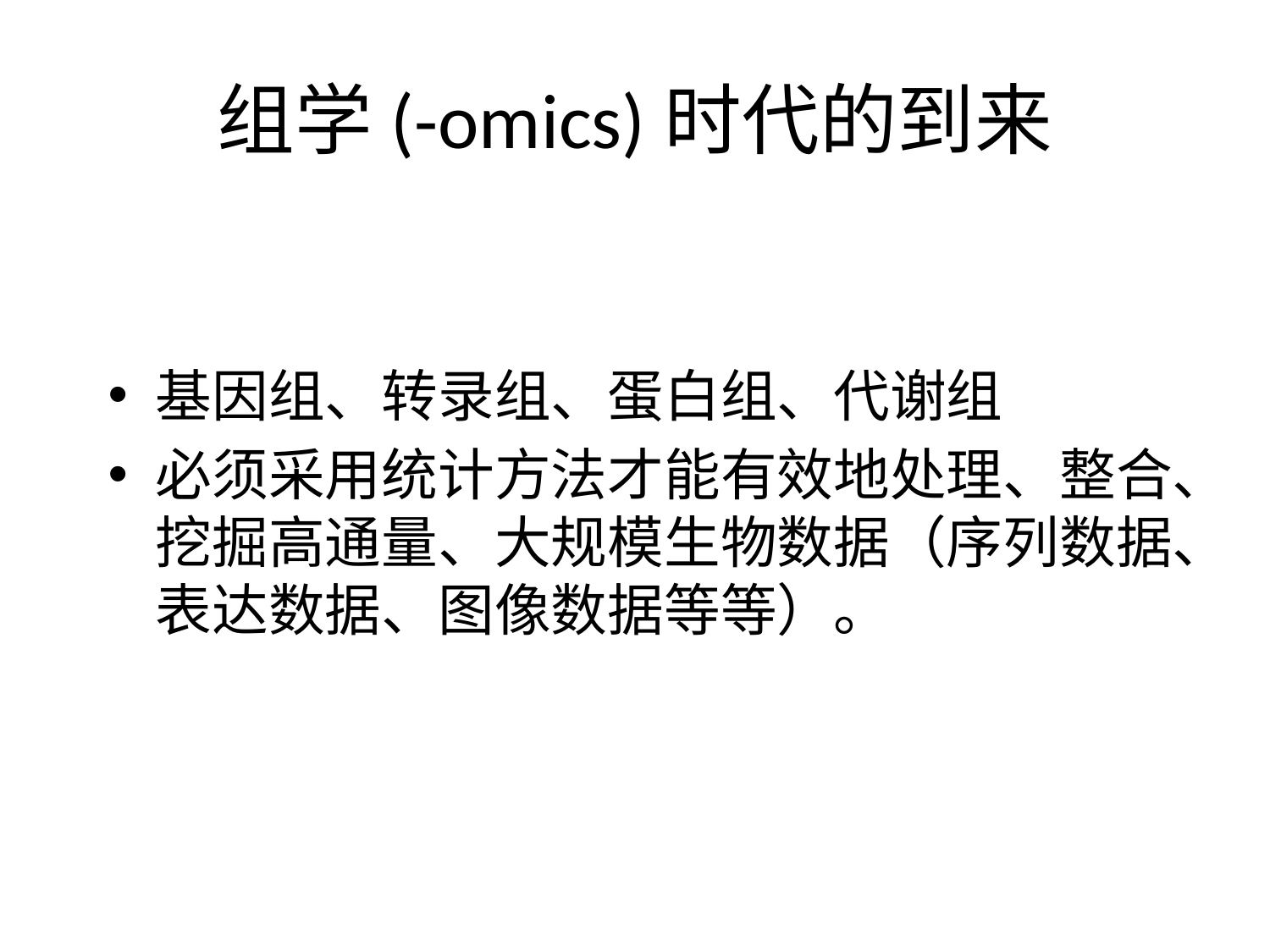

# 组学(-omics)时代的到来

基因组、转录组、蛋白组、代谢组
必须采用统计方法才能有效地处理、整合、挖掘高通量、大规模生物数据（序列数据、表达数据、图像数据等等）。